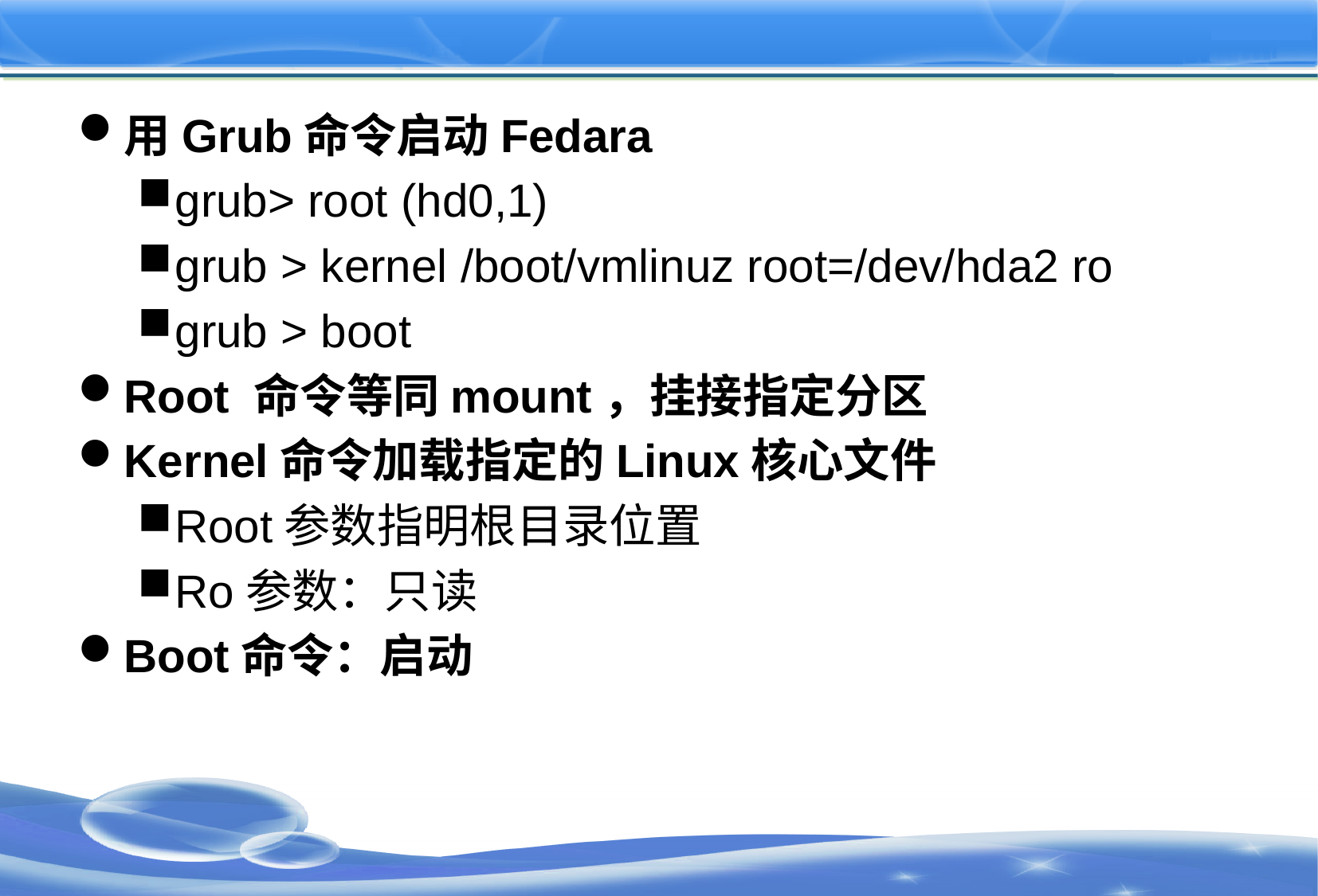

#
用Grub命令启动Fedara
grub> root (hd0,1)
grub > kernel /boot/vmlinuz root=/dev/hda2 ro
grub > boot
Root 命令等同mount，挂接指定分区
Kernel命令加载指定的Linux核心文件
Root参数指明根目录位置
Ro参数：只读
Boot命令：启动